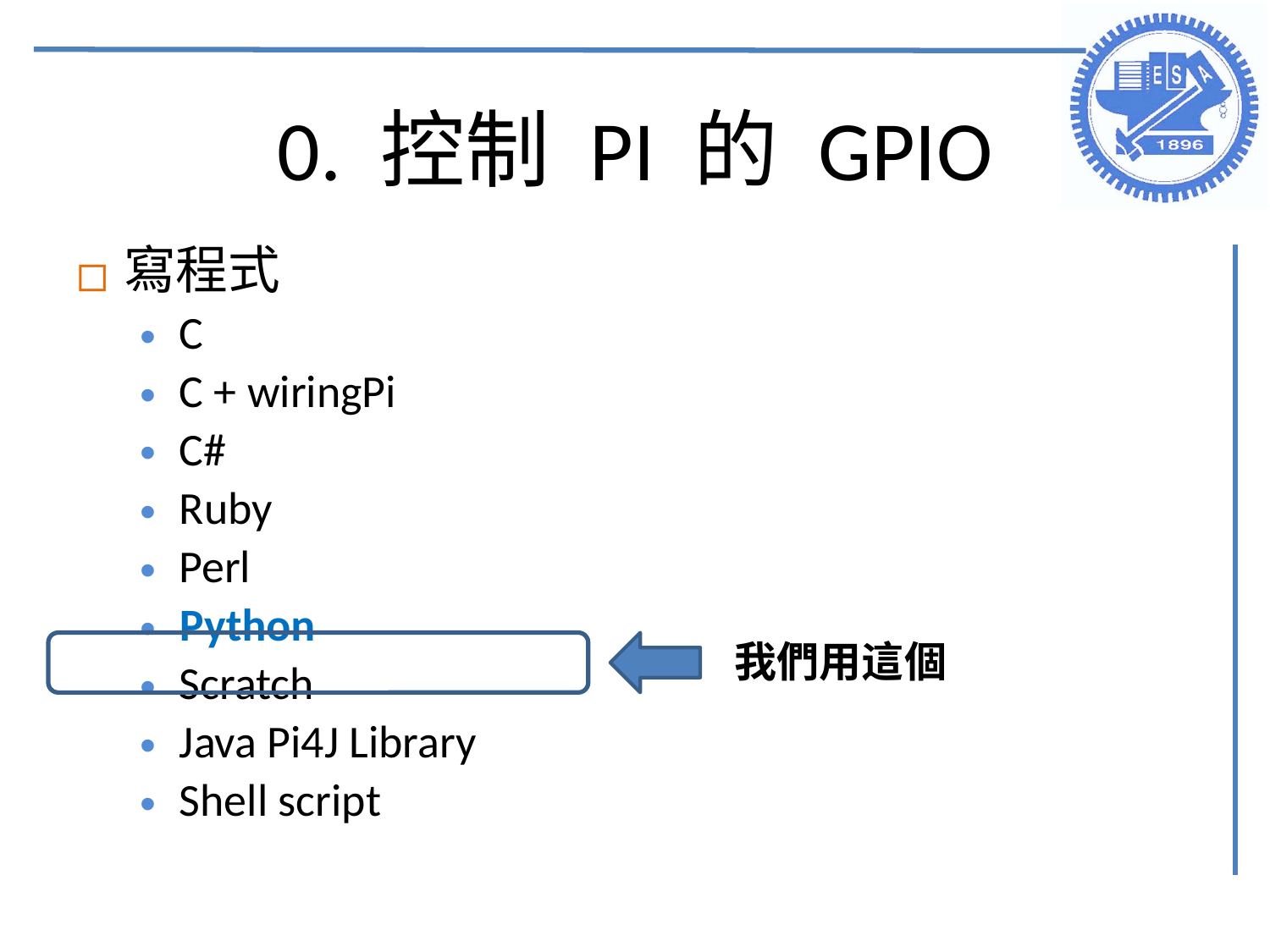

# 0. 控制 PI 的 GPIO
寫程式
C
C + wiringPi
C#
Ruby
Perl
Python
Scratch
Java Pi4J Library
Shell script

我們用這個